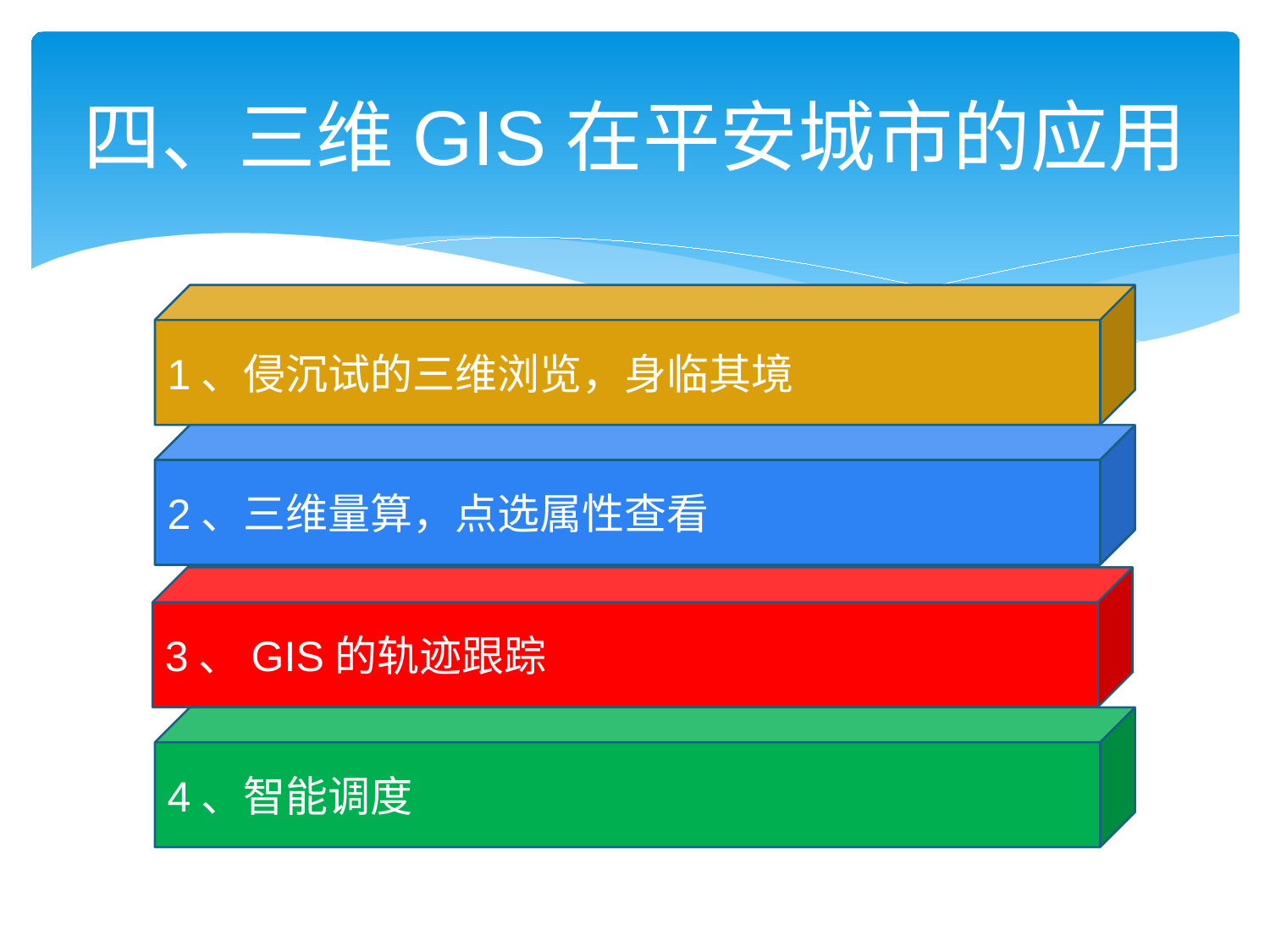

# 四、三维GIS在平安城市的应用
1、侵沉试的三维浏览，身临其境
2、三维量算，点选属性查看
3、GIS的轨迹跟踪
4、智能调度